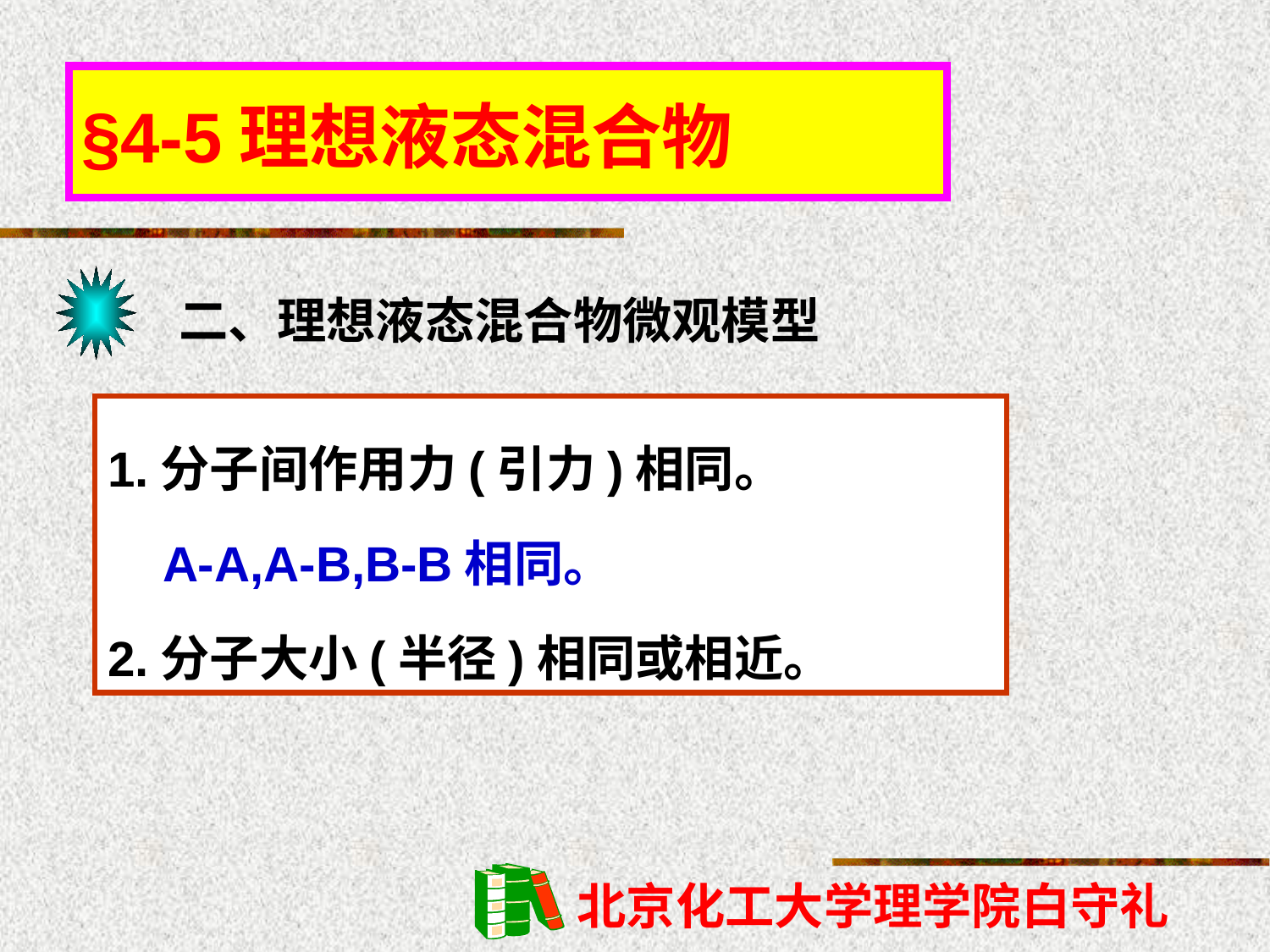

§4-5理想液态混合物

二、理想液态混合物微观模型
1.分子间作用力(引力)相同。
    A-A,A-B,B-B相同。
2.分子大小(半径)相同或相近。